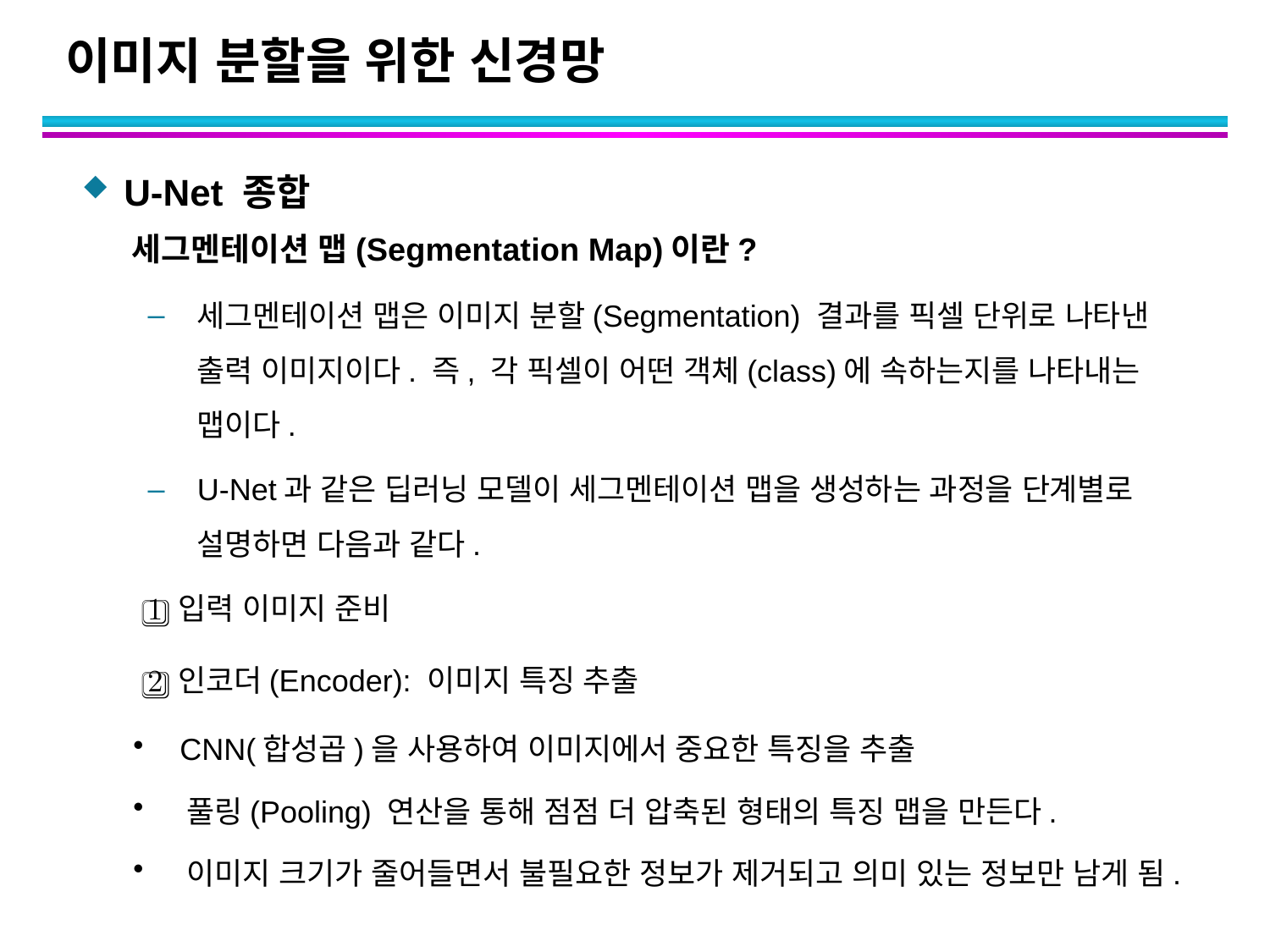

# 이미지 분할을 위한 신경망
U-Net 종합
    세그멘테이션 맵(Segmentation Map)이란?
세그멘테이션 맵은 이미지 분할(Segmentation) 결과를 픽셀 단위로 나타낸 출력 이미지이다. 즉, 각 픽셀이 어떤 객체(class)에 속하는지를 나타내는 맵이다.
U-Net과 같은 딥러닝 모델이 세그멘테이션 맵을 생성하는 과정을 단계별로 설명하면 다음과 같다.
1️⃣ 입력 이미지 준비
2️⃣ 인코더(Encoder): 이미지 특징 추출
 CNN(합성곱)을 사용하여 이미지에서 중요한 특징을 추출
 풀링(Pooling) 연산을 통해 점점 더 압축된 형태의 특징 맵을 만든다.
 이미지 크기가 줄어들면서 불필요한 정보가 제거되고 의미 있는 정보만 남게 됨.